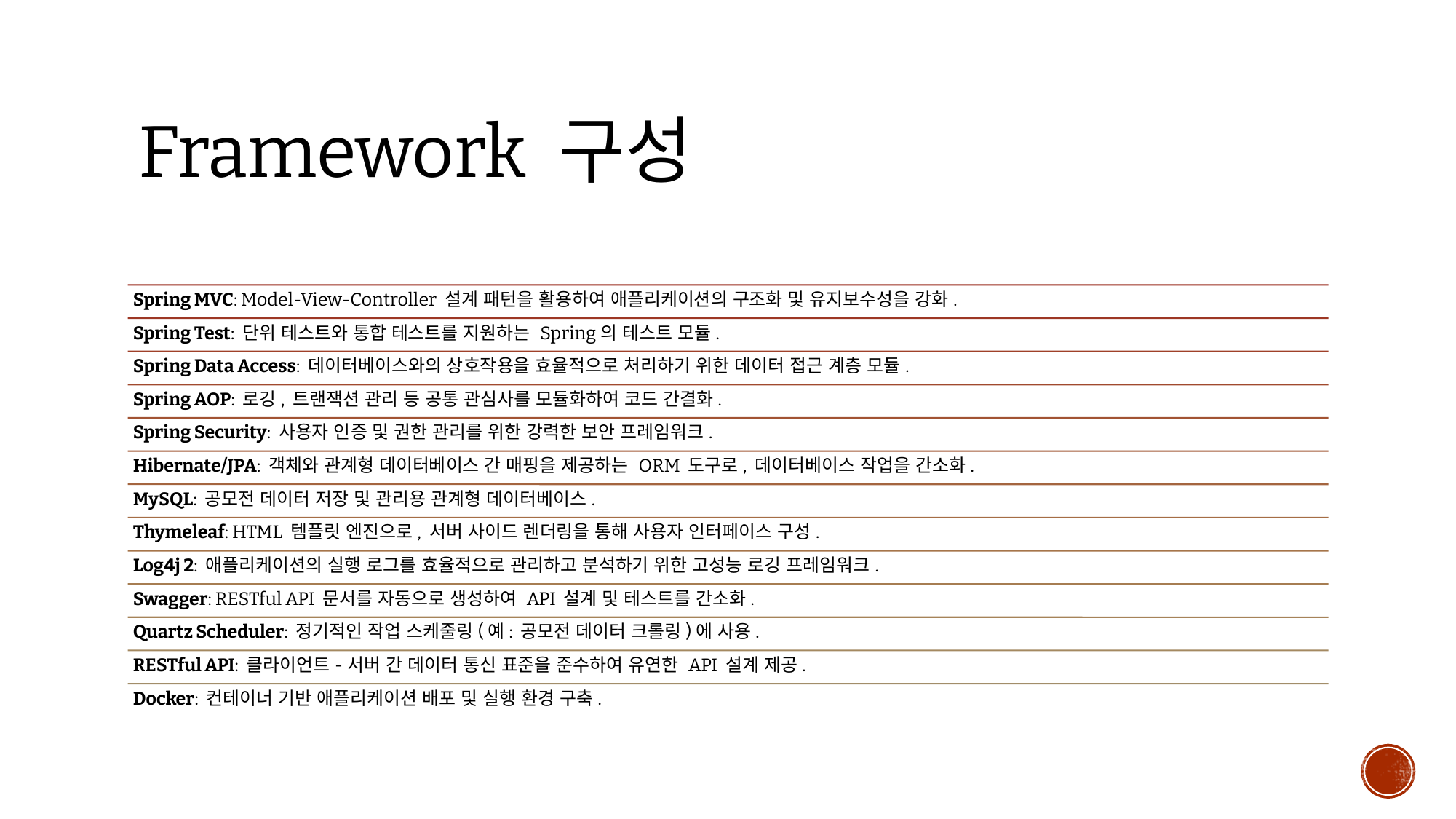

Framework 구성
Spring MVC: Model-View-Controller 설계 패턴을 활용하여 애플리케이션의 구조화 및 유지보수성을 강화.
Spring Test: 단위 테스트와 통합 테스트를 지원하는 Spring의 테스트 모듈.
Spring Data Access: 데이터베이스와의 상호작용을 효율적으로 처리하기 위한 데이터 접근 계층 모듈.
Spring AOP: 로깅, 트랜잭션 관리 등 공통 관심사를 모듈화하여 코드 간결화.
Spring Security: 사용자 인증 및 권한 관리를 위한 강력한 보안 프레임워크.
Hibernate/JPA: 객체와 관계형 데이터베이스 간 매핑을 제공하는 ORM 도구로, 데이터베이스 작업을 간소화.
MySQL: 공모전 데이터 저장 및 관리용 관계형 데이터베이스.
Thymeleaf: HTML 템플릿 엔진으로, 서버 사이드 렌더링을 통해 사용자 인터페이스 구성.
Log4j 2: 애플리케이션의 실행 로그를 효율적으로 관리하고 분석하기 위한 고성능 로깅 프레임워크.
Swagger: RESTful API 문서를 자동으로 생성하여 API 설계 및 테스트를 간소화.
Quartz Scheduler: 정기적인 작업 스케줄링(예: 공모전 데이터 크롤링)에 사용.
RESTful API: 클라이언트-서버 간 데이터 통신 표준을 준수하여 유연한 API 설계 제공.
Docker: 컨테이너 기반 애플리케이션 배포 및 실행 환경 구축.